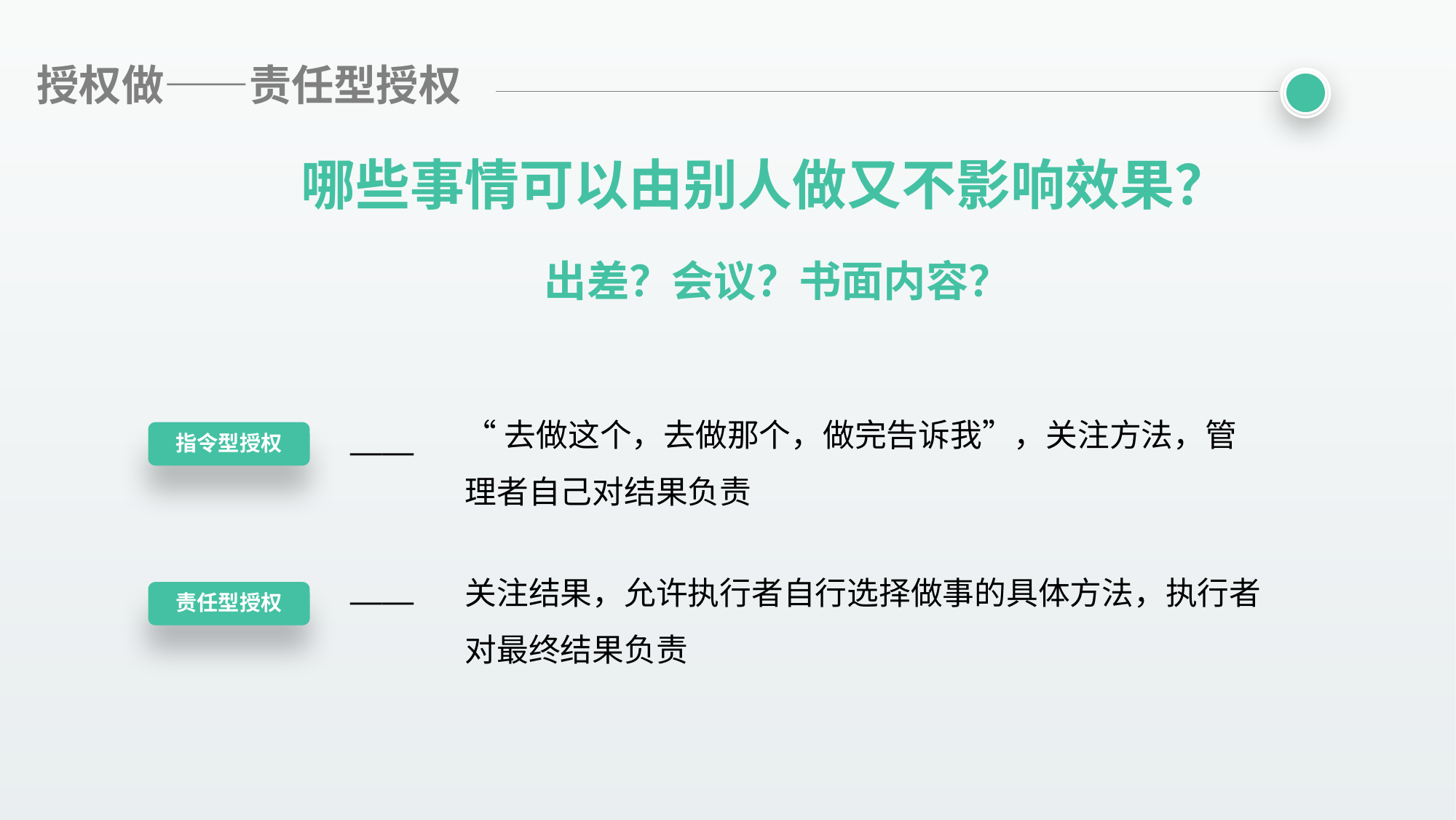

授权做——责任型授权

哪些事情可以由别人做又不影响效果？
出差？会议？书面内容？
“去做这个，去做那个，做完告诉我”，关注方法，管理者自己对结果负责

指令型授权
——
关注结果，允许执行者自行选择做事的具体方法，执行者对最终结果负责
——
责任型授权